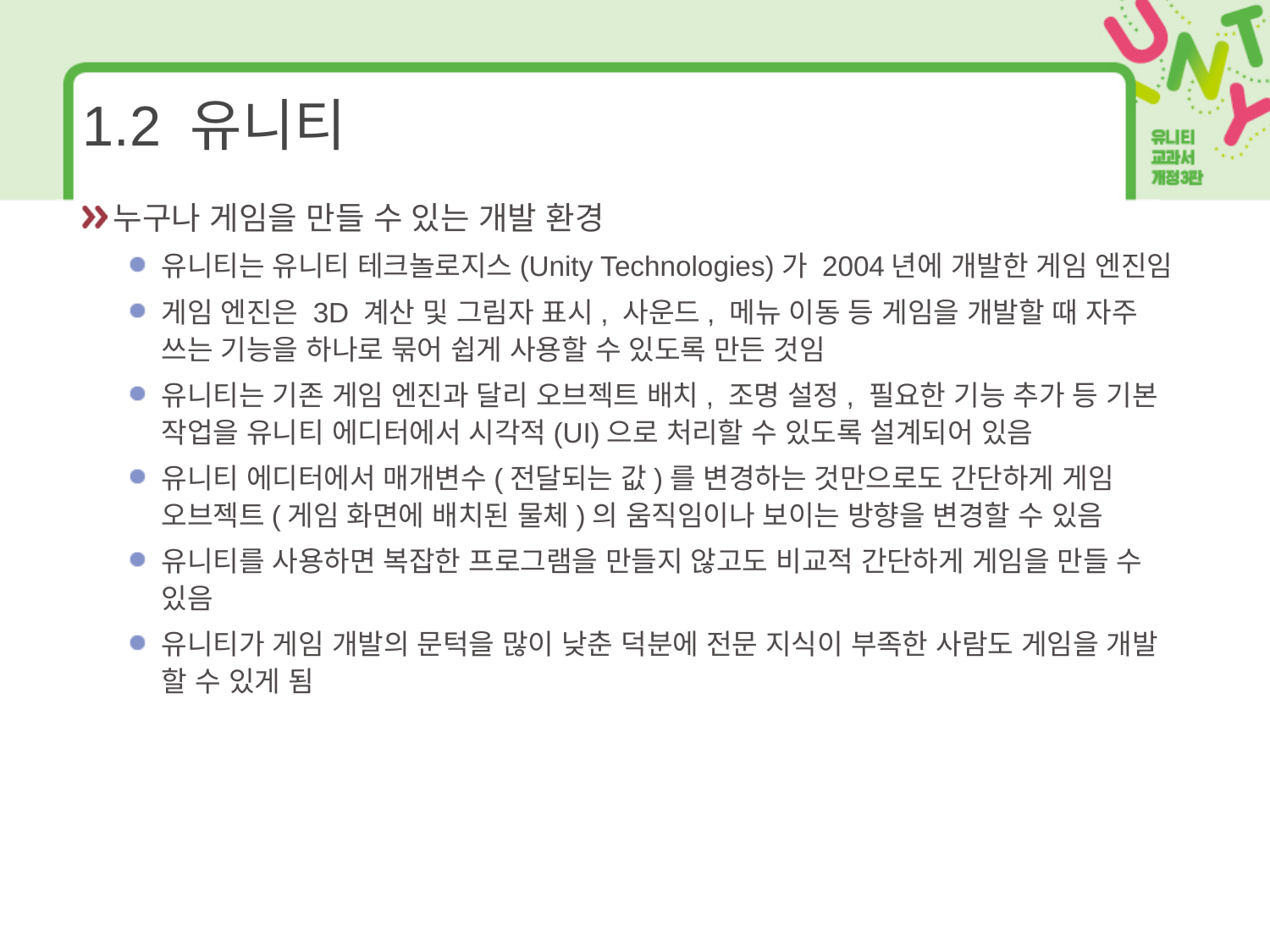

# 1.2 유니티
누구나 게임을 만들 수 있는 개발 환경
유니티는 유니티 테크놀로지스(Unity Technologies)가 2004년에 개발한 게임 엔진임
게임 엔진은 3D 계산 및 그림자 표시, 사운드, 메뉴 이동 등 게임을 개발할 때 자주 쓰는 기능을 하나로 묶어 쉽게 사용할 수 있도록 만든 것임
유니티는 기존 게임 엔진과 달리 오브젝트 배치, 조명 설정, 필요한 기능 추가 등 기본 작업을 유니티 에디터에서 시각적(UI)으로 처리할 수 있도록 설계되어 있음
유니티 에디터에서 매개변수(전달되는 값)를 변경하는 것만으로도 간단하게 게임 오브젝트(게임 화면에 배치된 물체)의 움직임이나 보이는 방향을 변경할 수 있음
유니티를 사용하면 복잡한 프로그램을 만들지 않고도 비교적 간단하게 게임을 만들 수 있음
유니티가 게임 개발의 문턱을 많이 낮춘 덕분에 전문 지식이 부족한 사람도 게임을 개발 할 수 있게 됨